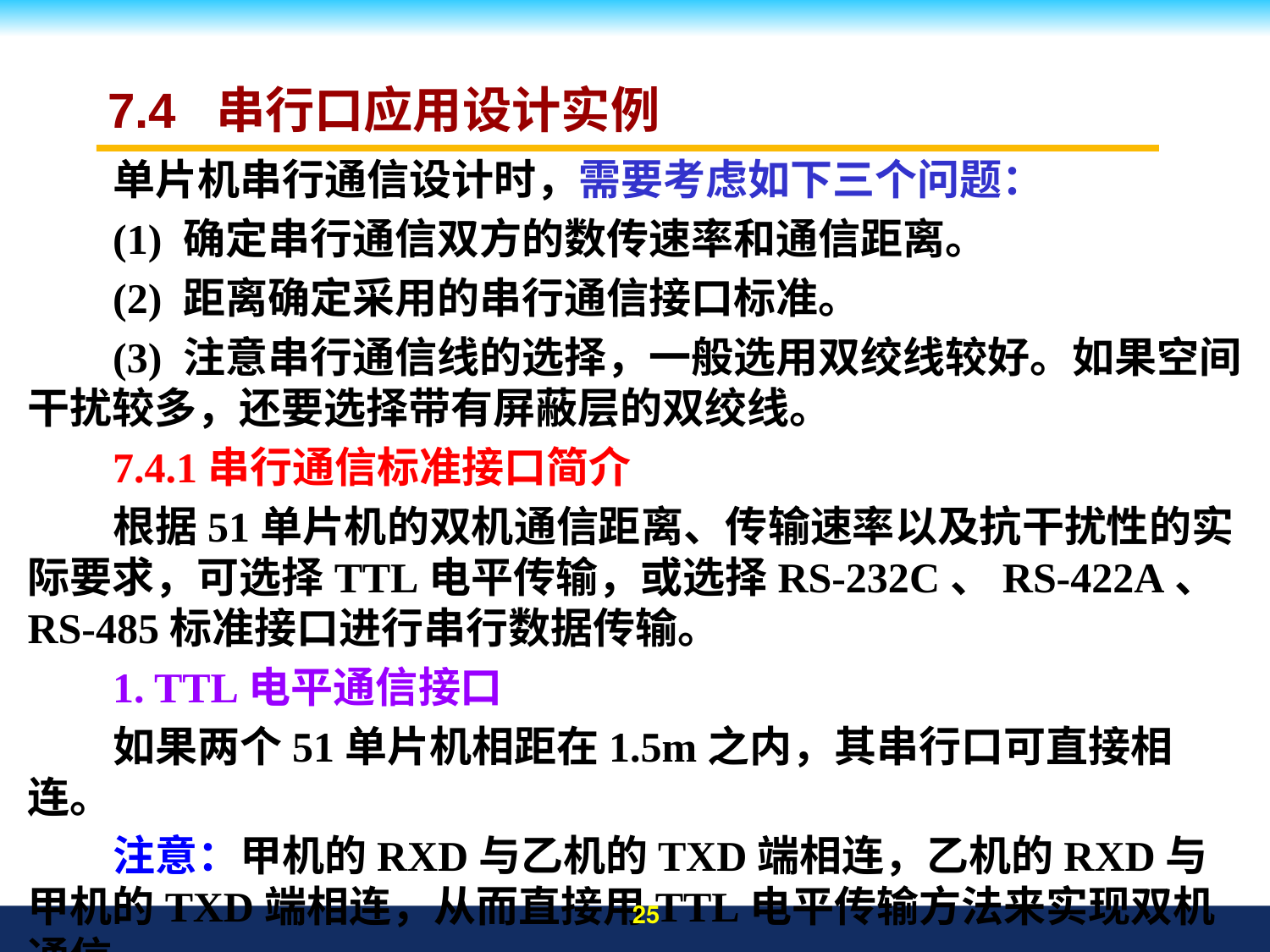

# 7.4  串行口应用设计实例
单片机串行通信设计时，需要考虑如下三个问题：
(1) 确定串行通信双方的数传速率和通信距离。
(2) 距离确定采用的串行通信接口标准。
(3) 注意串行通信线的选择，一般选用双绞线较好。如果空间干扰较多，还要选择带有屏蔽层的双绞线。
7.4.1串行通信标准接口简介
根据51单片机的双机通信距离、传输速率以及抗干扰性的实际要求，可选择TTL电平传输，或选择RS-232C、RS-422A、RS-485标准接口进行串行数据传输。
1. TTL电平通信接口
如果两个51单片机相距在1.5m之内，其串行口可直接相连。
注意：甲机的RXD与乙机的TXD端相连，乙机的RXD与甲机的TXD端相连，从而直接用TTL电平传输方法来实现双机通信。
25